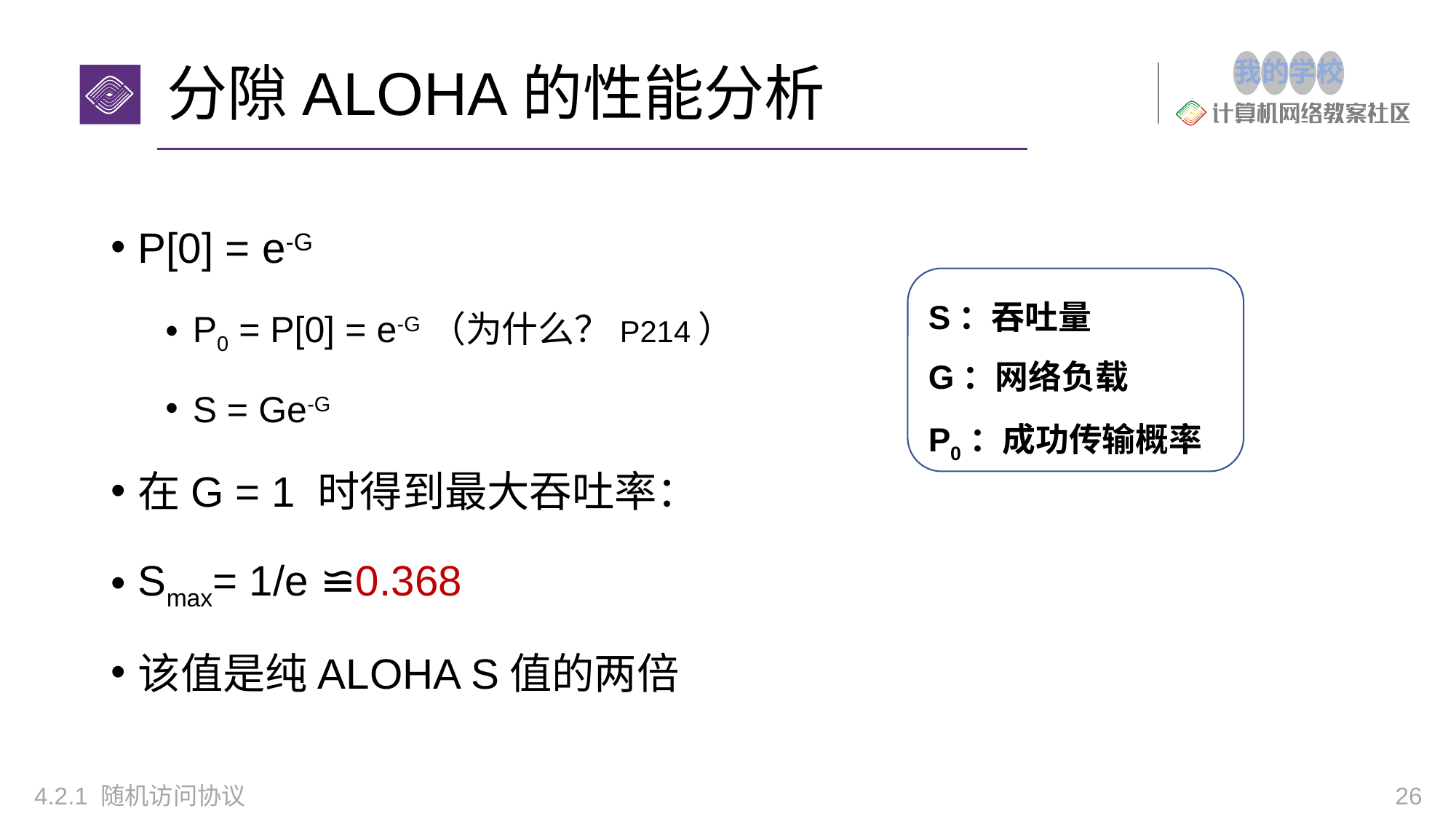

# 分隙ALOHA的性能分析
P[0] = e-G
P0 = P[0] = e-G（为什么？P214）
S = Ge-G
在G = 1 时得到最大吞吐率：
Smax= 1/e ≌0.368
该值是纯ALOHA S值的两倍
S：吞吐量
G：网络负载
P0：成功传输概率
4.2.1 随机访问协议
26